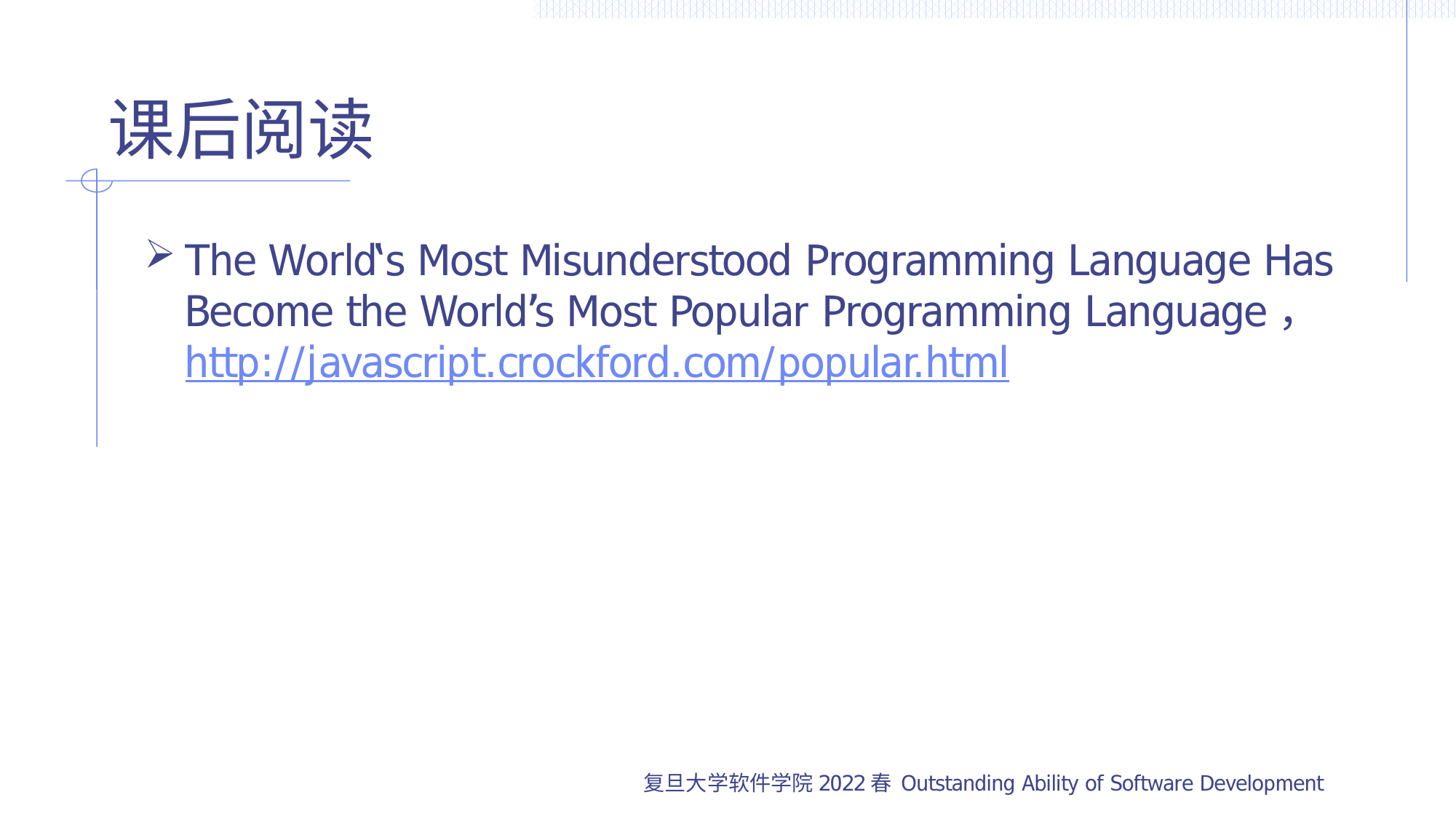

# 课后阅读
The World‘s Most Misunderstood Programming Language Has Become the World’s Most Popular Programming Language，http://javascript.crockford.com/popular.html